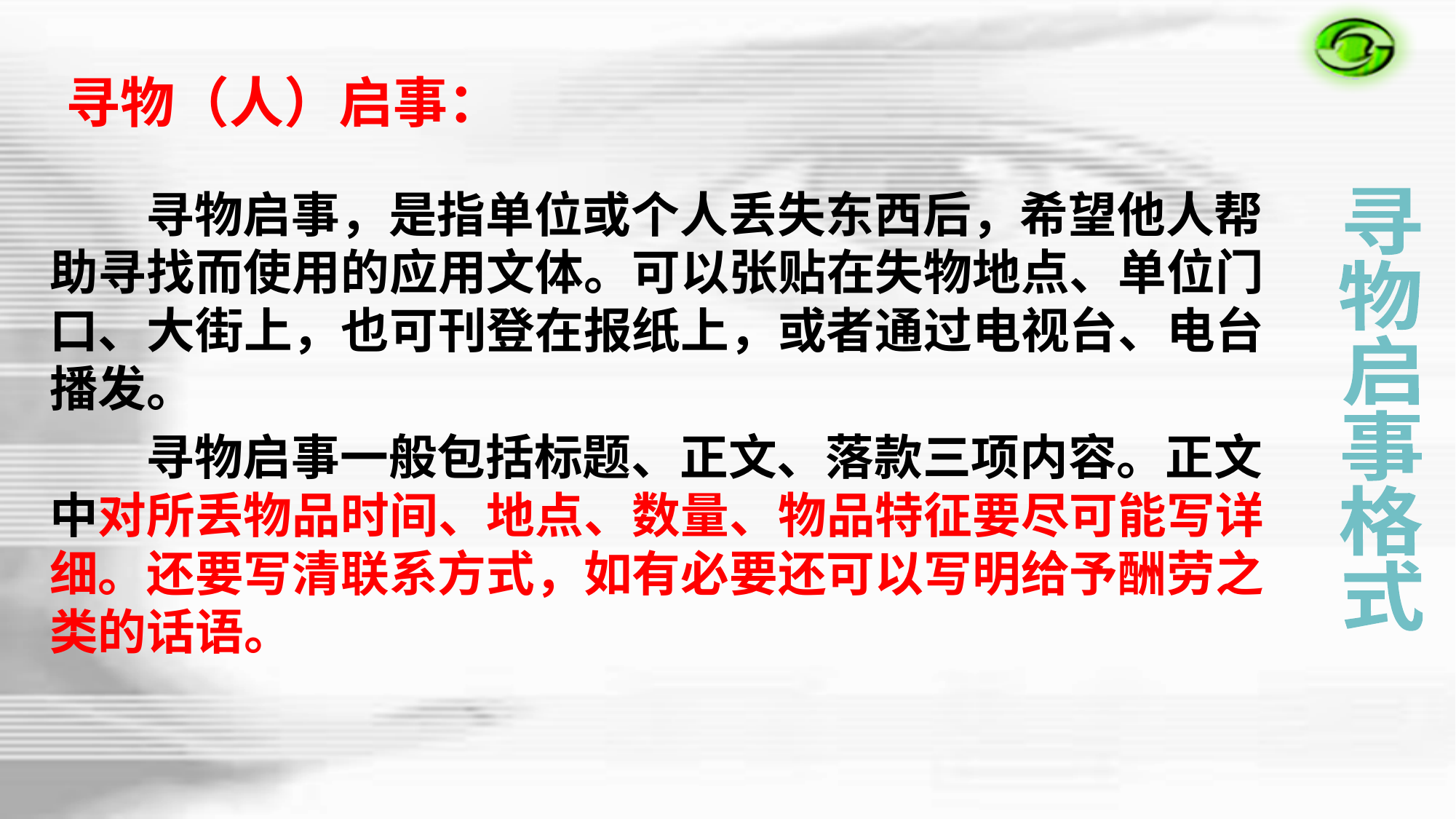

寻物（人）启事：
寻物启事，是指单位或个人丢失东西后，希望他人帮助寻找而使用的应用文体。可以张贴在失物地点、单位门口、大街上，也可刊登在报纸上，或者通过电视台、电台播发。
寻物启事一般包括标题、正文、落款三项内容。正文中对所丢物品时间、地点、数量、物品特征要尽可能写详细。还要写清联系方式，如有必要还可以写明给予酬劳之类的话语。
寻
物
启
事
格
式